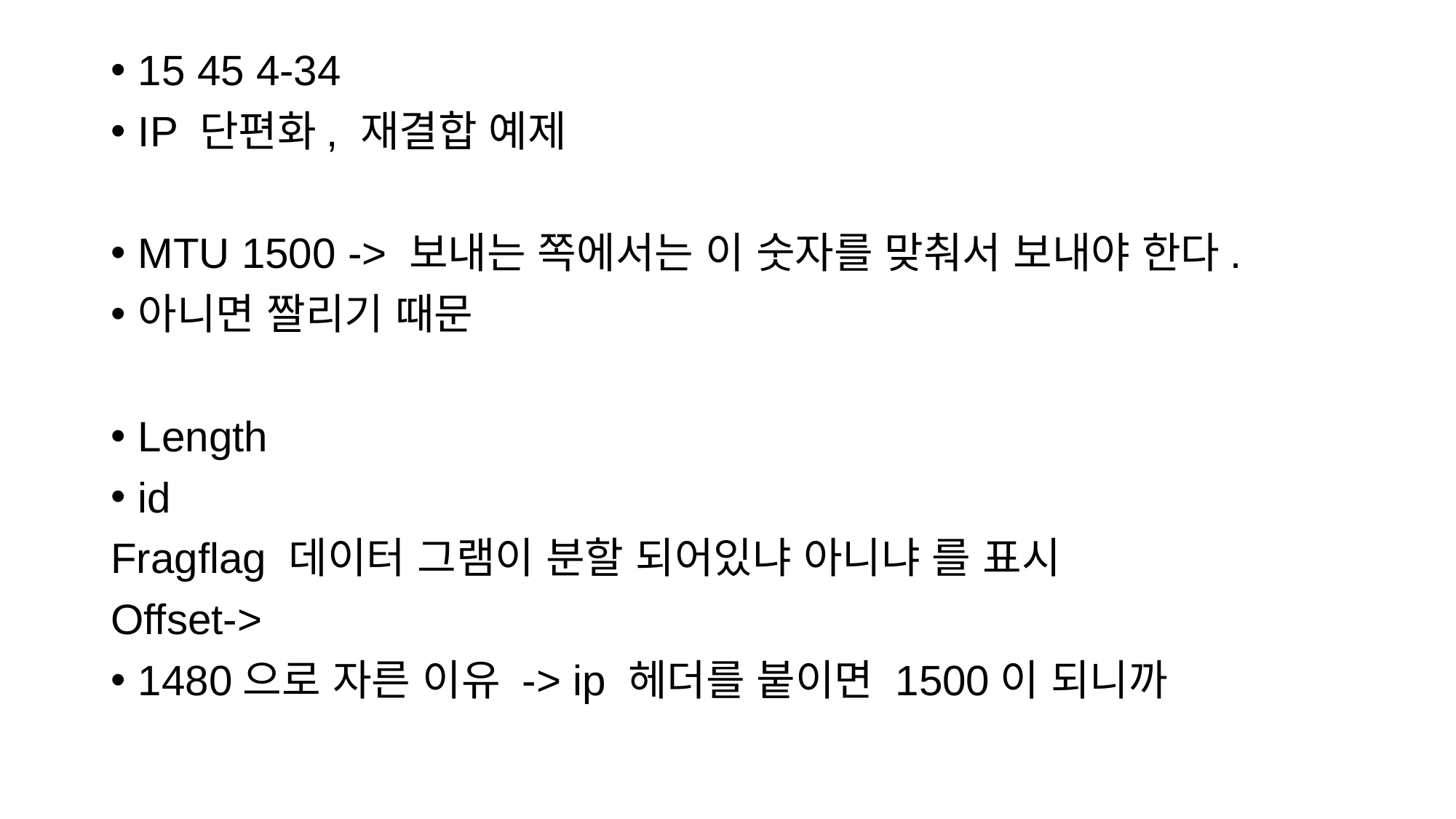

15 45 4-34
IP 단편화, 재결합 예제

MTU 1500 -> 보내는 쪽에서는 이 숫자를 맞춰서 보내야 한다.
아니면 짤리기 때문

Length
id
Fragflag 데이터 그램이 분할 되어있냐 아니냐 를 표시
Offset->
1480으로 자른 이유 -> ip 헤더를 붙이면 1500이 되니까